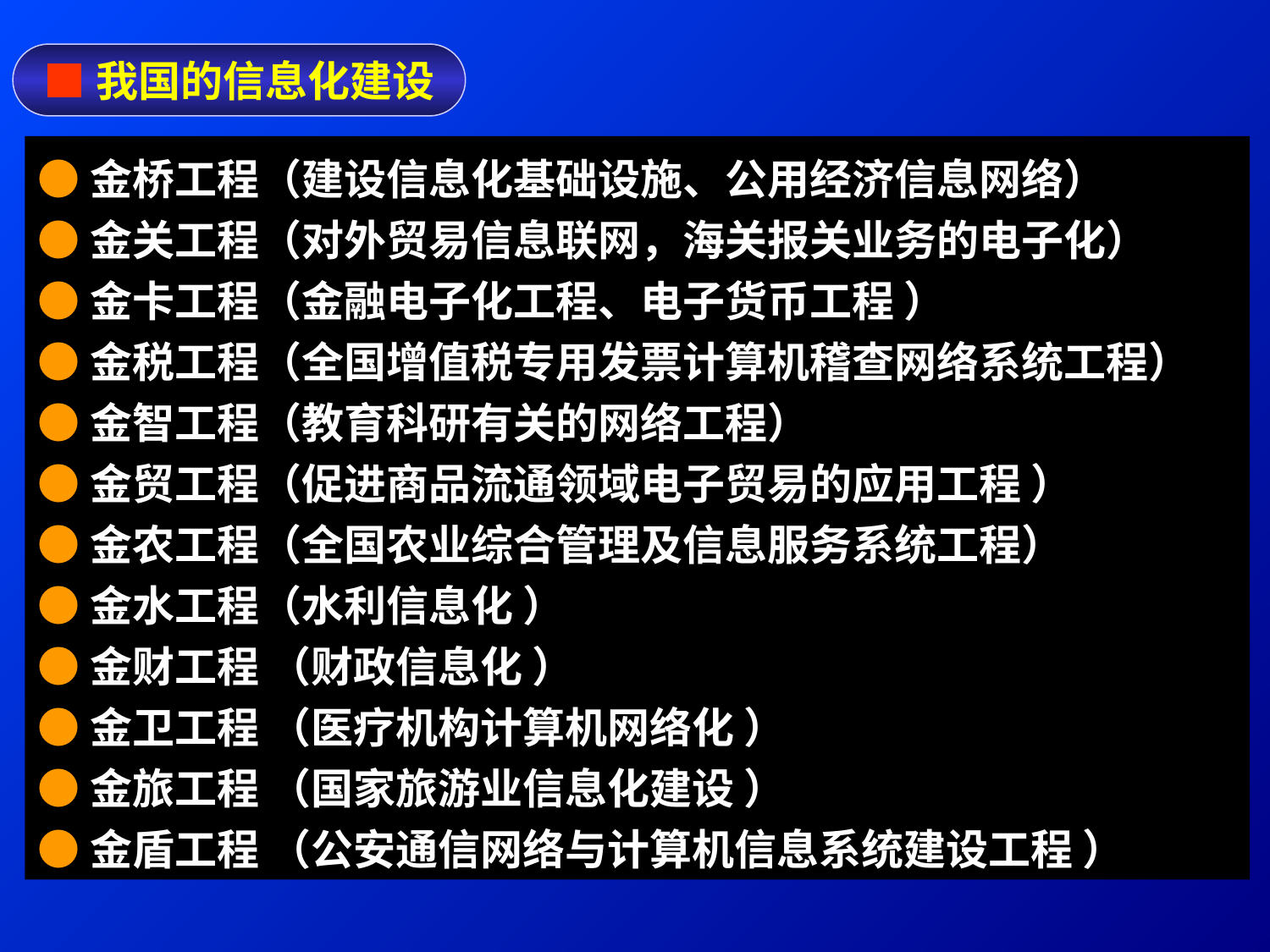

■我国的信息化建设
●金桥工程（建设信息化基础设施、公用经济信息网络）
●金关工程（对外贸易信息联网，海关报关业务的电子化）
●金卡工程（金融电子化工程、电子货币工程 ）
●金税工程（全国增值税专用发票计算机稽查网络系统工程）
●金智工程（教育科研有关的网络工程）
●金贸工程（促进商品流通领域电子贸易的应用工程 ）
●金农工程（全国农业综合管理及信息服务系统工程）
●金水工程（水利信息化 ）
●金财工程 （财政信息化 ）
●金卫工程 （医疗机构计算机网络化 ）
●金旅工程 （国家旅游业信息化建设 ）
●金盾工程 （公安通信网络与计算机信息系统建设工程 ）